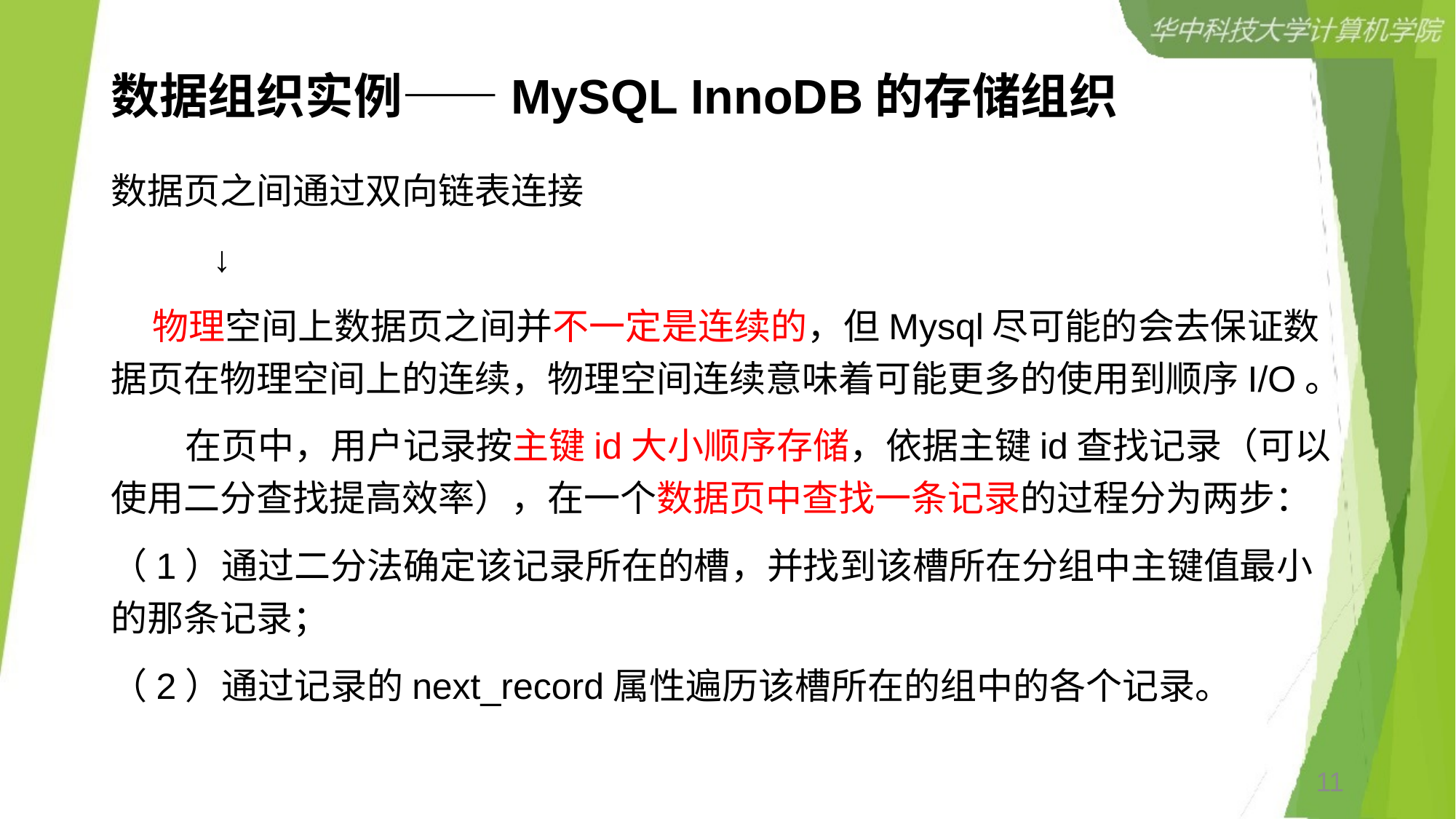

# 数据组织实例——MySQL InnoDB的存储组织
数据页之间通过双向链表连接
          ↓
    物理空间上数据页之间并不一定是连续的，但Mysql尽可能的会去保证数据页在物理空间上的连续，物理空间连续意味着可能更多的使用到顺序I/O。
        在页中，用户记录按主键id大小顺序存储，依据主键id查找记录（可以使用二分查找提高效率），在一个数据页中查找一条记录的过程分为两步：
（1）通过二分法确定该记录所在的槽，并找到该槽所在分组中主键值最小的那条记录；
（2）通过记录的next_record属性遍历该槽所在的组中的各个记录。
11